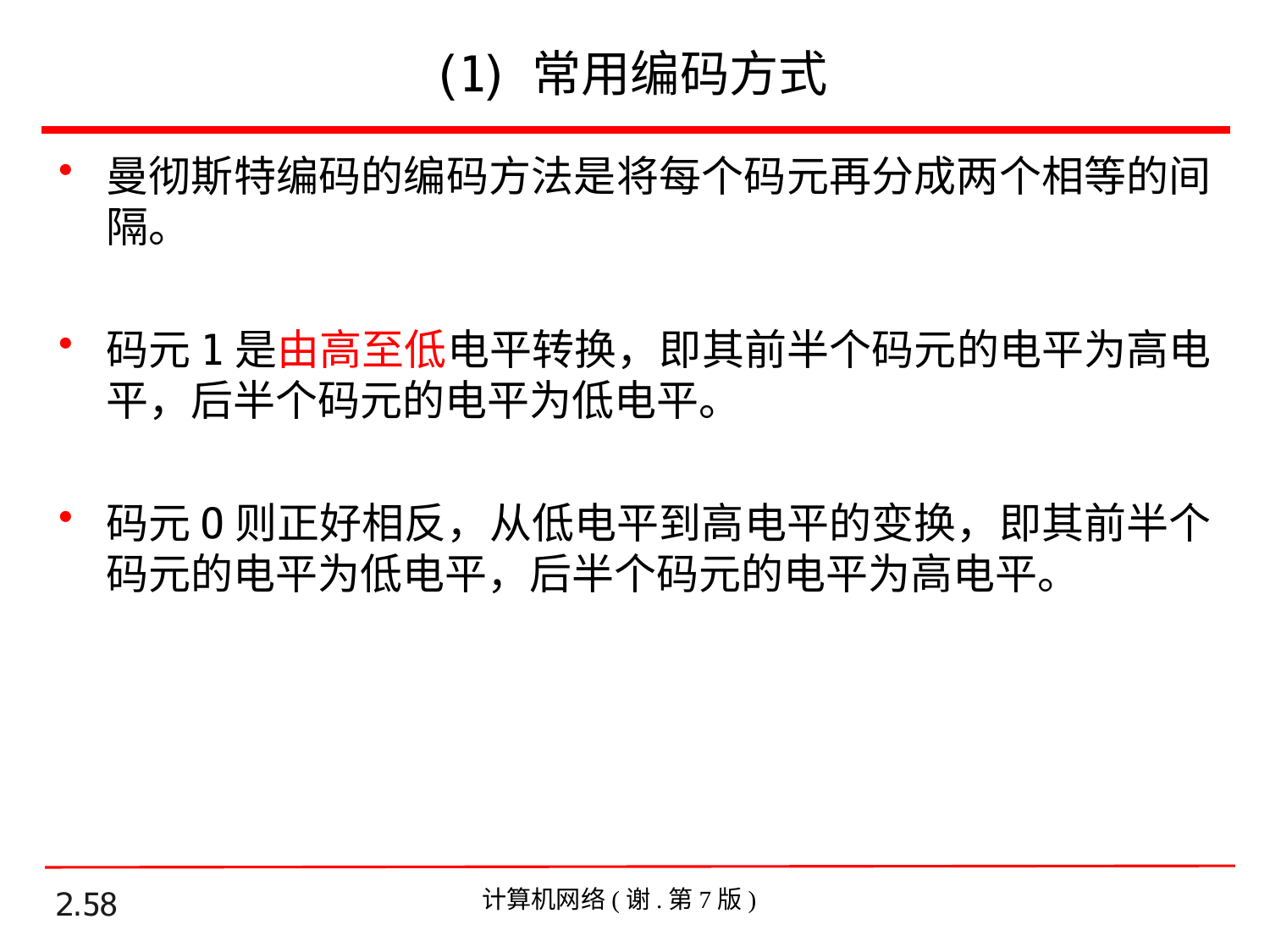

# (1) 常用编码方式
曼彻斯特编码的编码方法是将每个码元再分成两个相等的间隔。

码元1是由高至低电平转换，即其前半个码元的电平为高电平，后半个码元的电平为低电平。

码元0则正好相反，从低电平到高电平的变换，即其前半个码元的电平为低电平，后半个码元的电平为高电平。